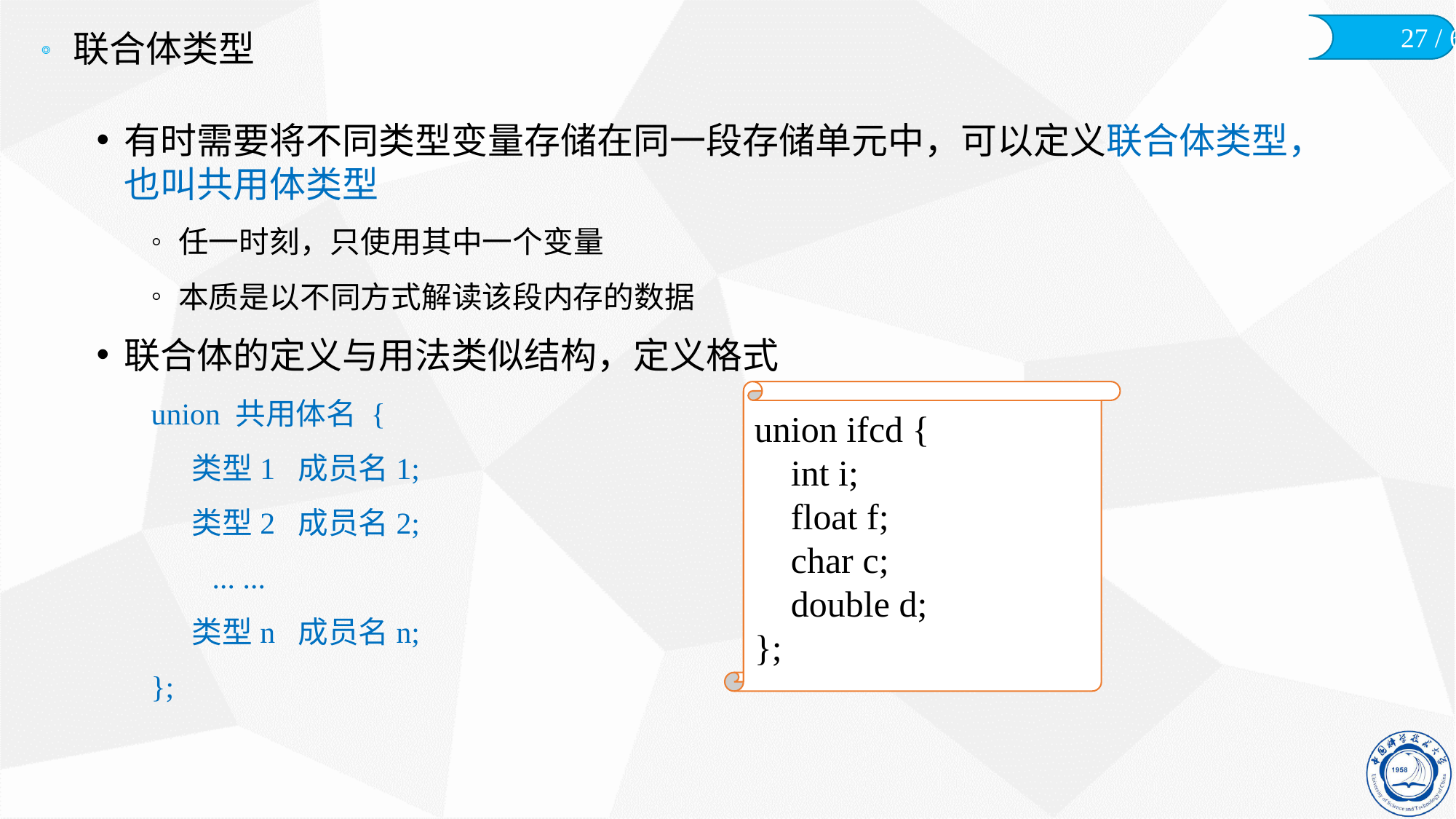

# 联合体类型
有时需要将不同类型变量存储在同一段存储单元中，可以定义联合体类型，也叫共用体类型
任一时刻，只使用其中一个变量
本质是以不同方式解读该段内存的数据
联合体的定义与用法类似结构，定义格式
union 共用体名 {
     类型1  成员名1;
     类型2  成员名2;
        ... ...
     类型n  成员名n;
};

union ifcd {
    int i;
    float f;
    char c;
    double d;
};